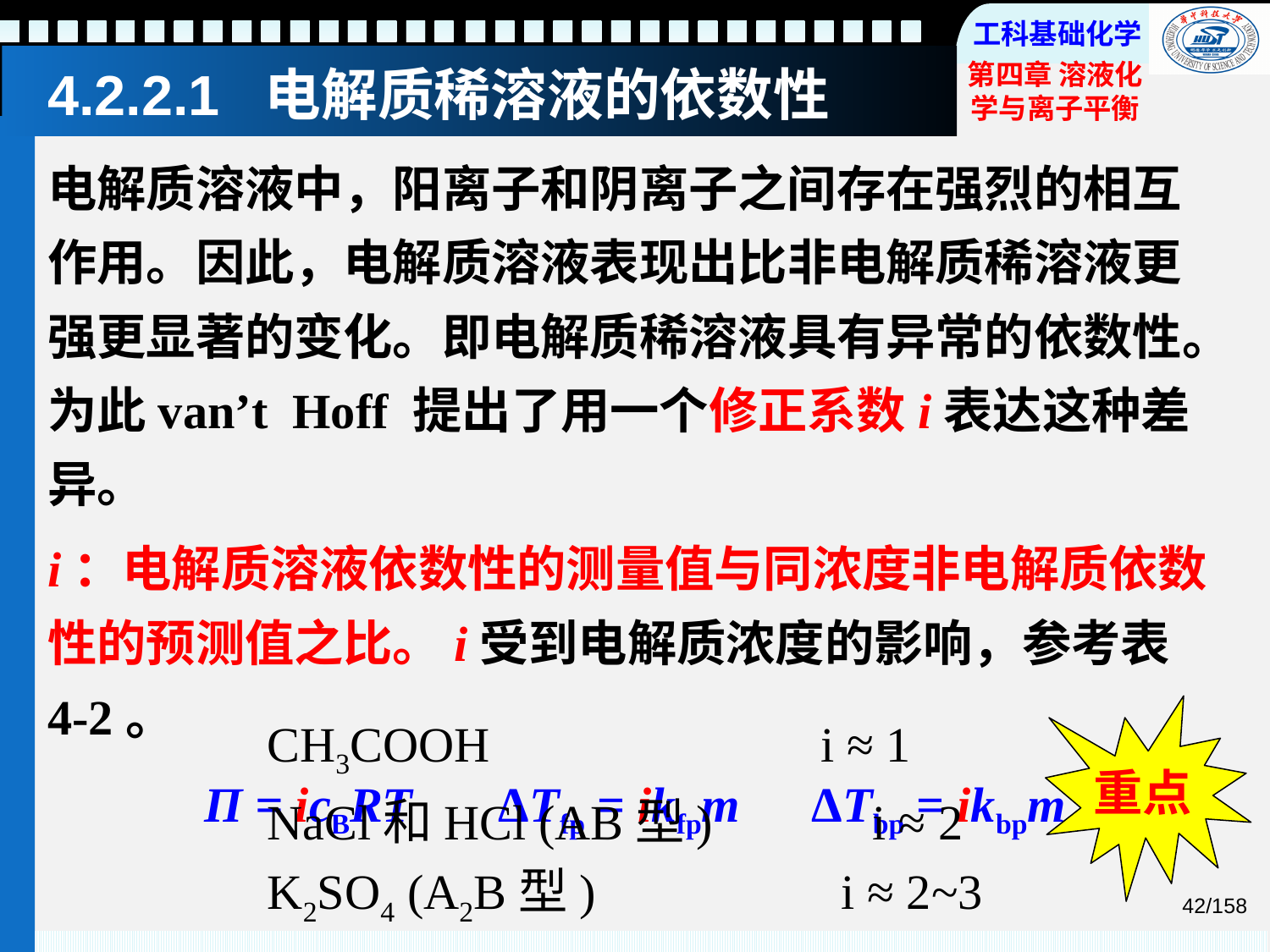

# 4.2.2.1  电解质稀溶液的依数性
电解质溶液中，阳离子和阴离子之间存在强烈的相互作用。因此，电解质溶液表现出比非电解质稀溶液更强更显著的变化。即电解质稀溶液具有异常的依数性。为此van’t  Hoff 提出了用一个修正系数i表达这种差异。
i：电解质溶液依数性的测量值与同浓度非电解质依数性的预测值之比。i受到电解质浓度的影响，参考表4-2。
Π = icBRT       ΔTfp = ikfpm          ΔTbp = ikbpm

重点
CH3COOH                           i ≈ 1
NaCl和HCl (AB型)             i ≈ 2
K2SO4 (A2B型)                    i ≈ 2~3